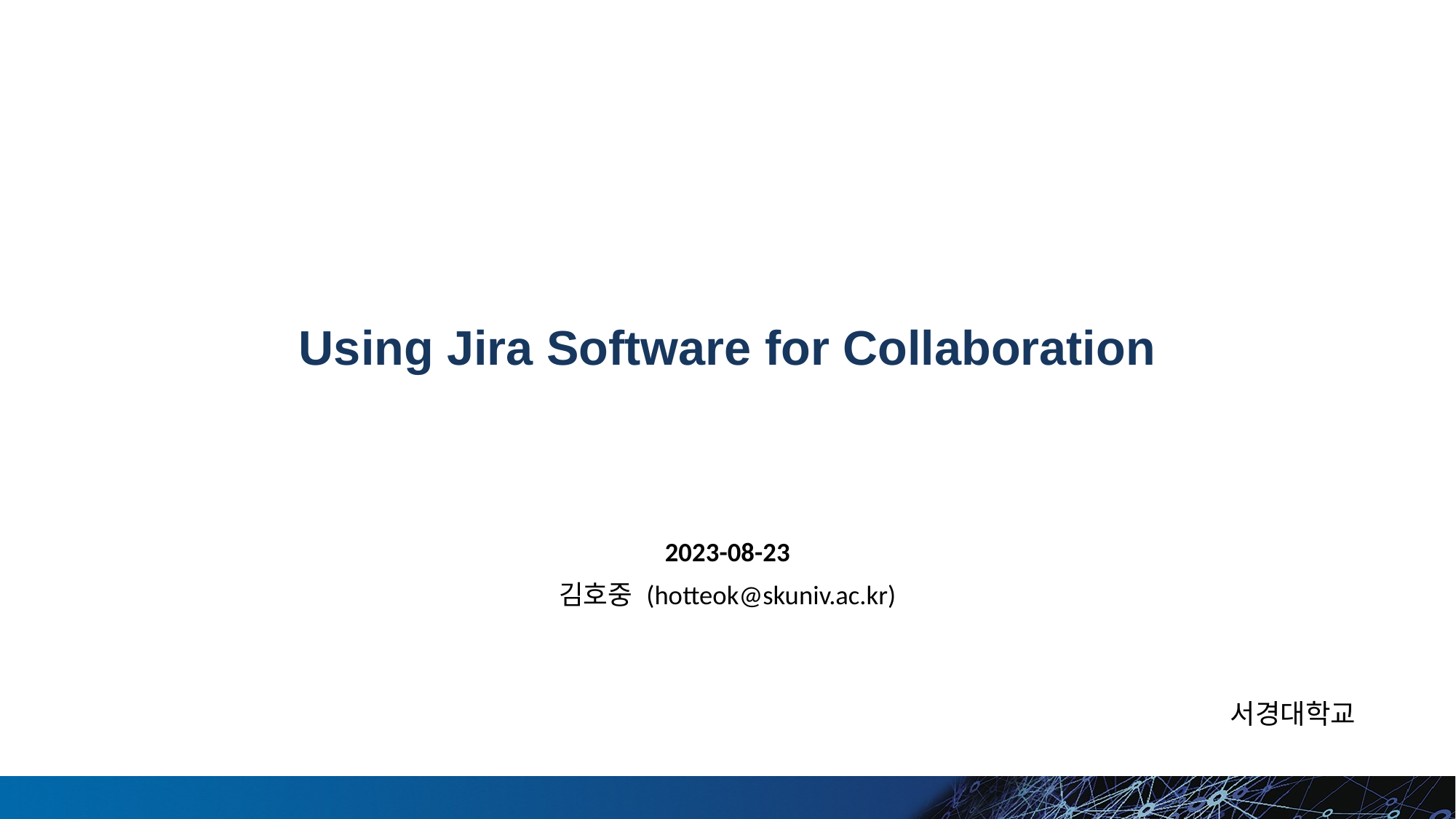

# Using Jira Software for Collaboration
2023-08-23
김호중 (hotteok@skuniv.ac.kr)